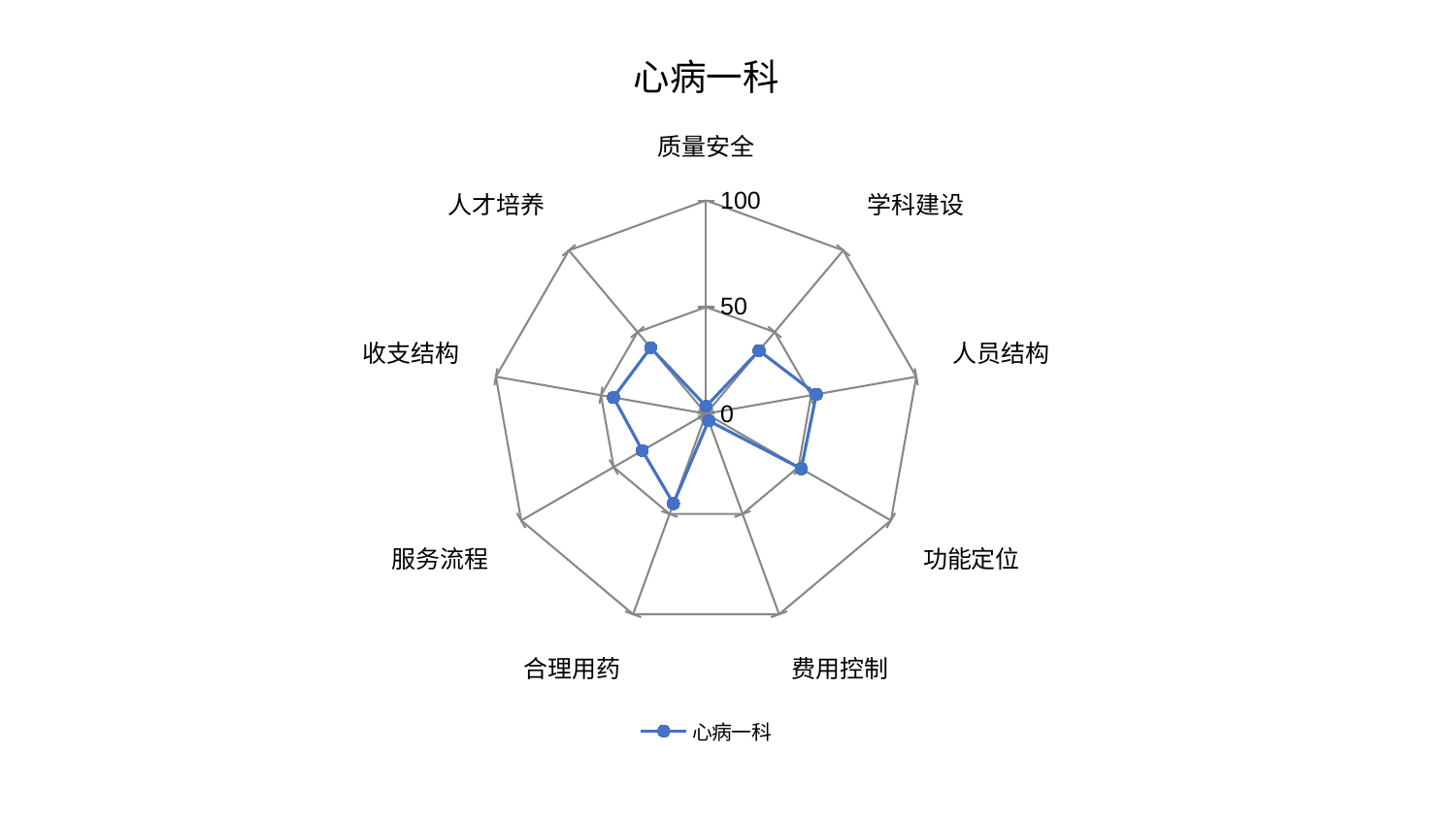

### Chart: 心病一科

| Category | 心病一科 |
|---|---|
| 质量安全 | 3.4891164258022975 |
| 学科建设 | 38.631517468744136 |
| 人员结构 | 52.48215644686613 |
| 功能定位 | 51.49938241268815 |
| 费用控制 | 3.4815800148351133 |
| 合理用药 | 44.796360562278394 |
| 服务流程 | 34.5096029601699 |
| 收支结构 | 44.047589633216084 |
| 人才培养 | 40.434453171558154 |
198